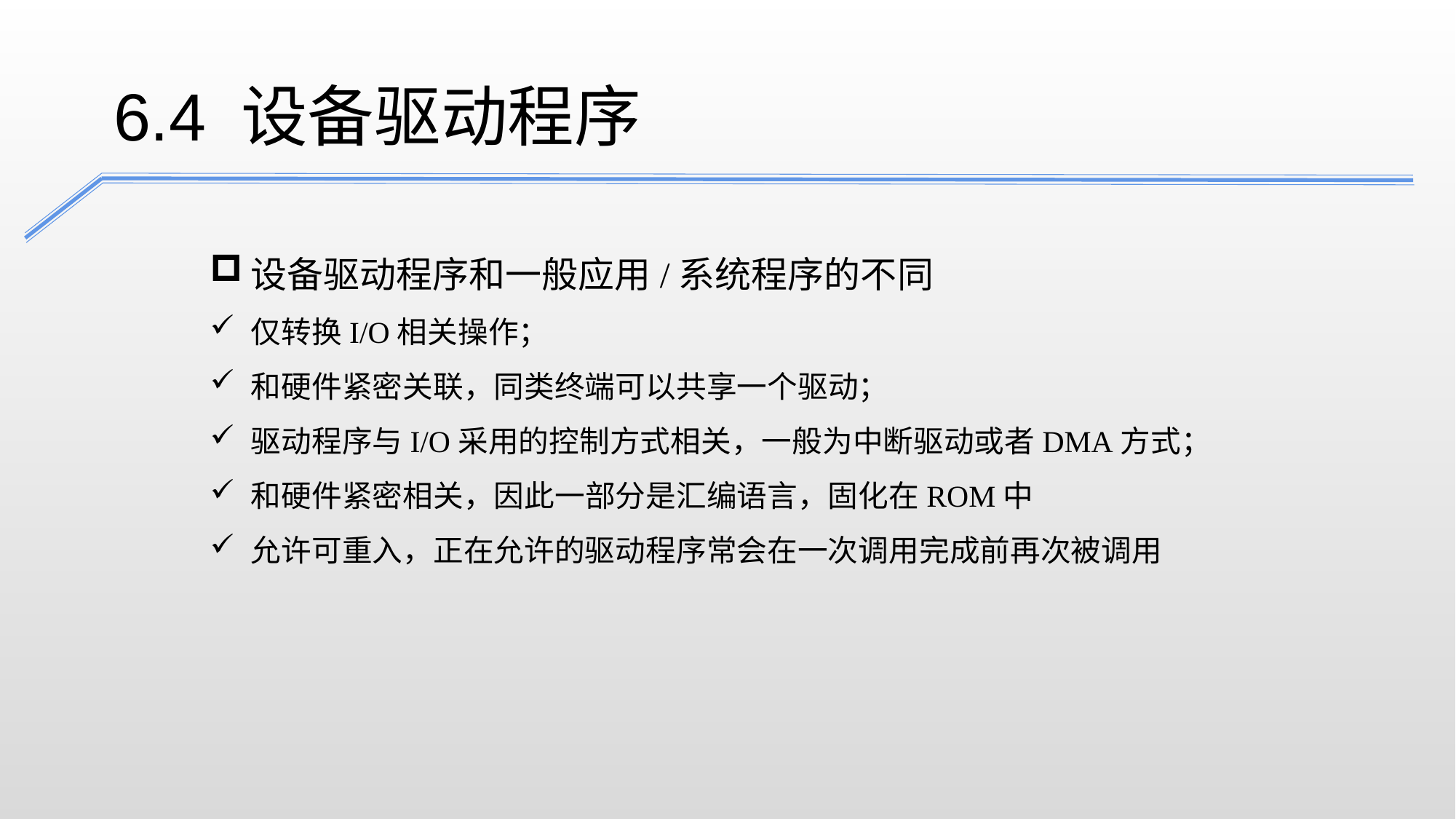

6.4 设备驱动程序
设备驱动程序和一般应用/系统程序的不同
仅转换I/O相关操作；
和硬件紧密关联，同类终端可以共享一个驱动；
驱动程序与I/O采用的控制方式相关，一般为中断驱动或者DMA方式；
和硬件紧密相关，因此一部分是汇编语言，固化在ROM中
允许可重入，正在允许的驱动程序常会在一次调用完成前再次被调用